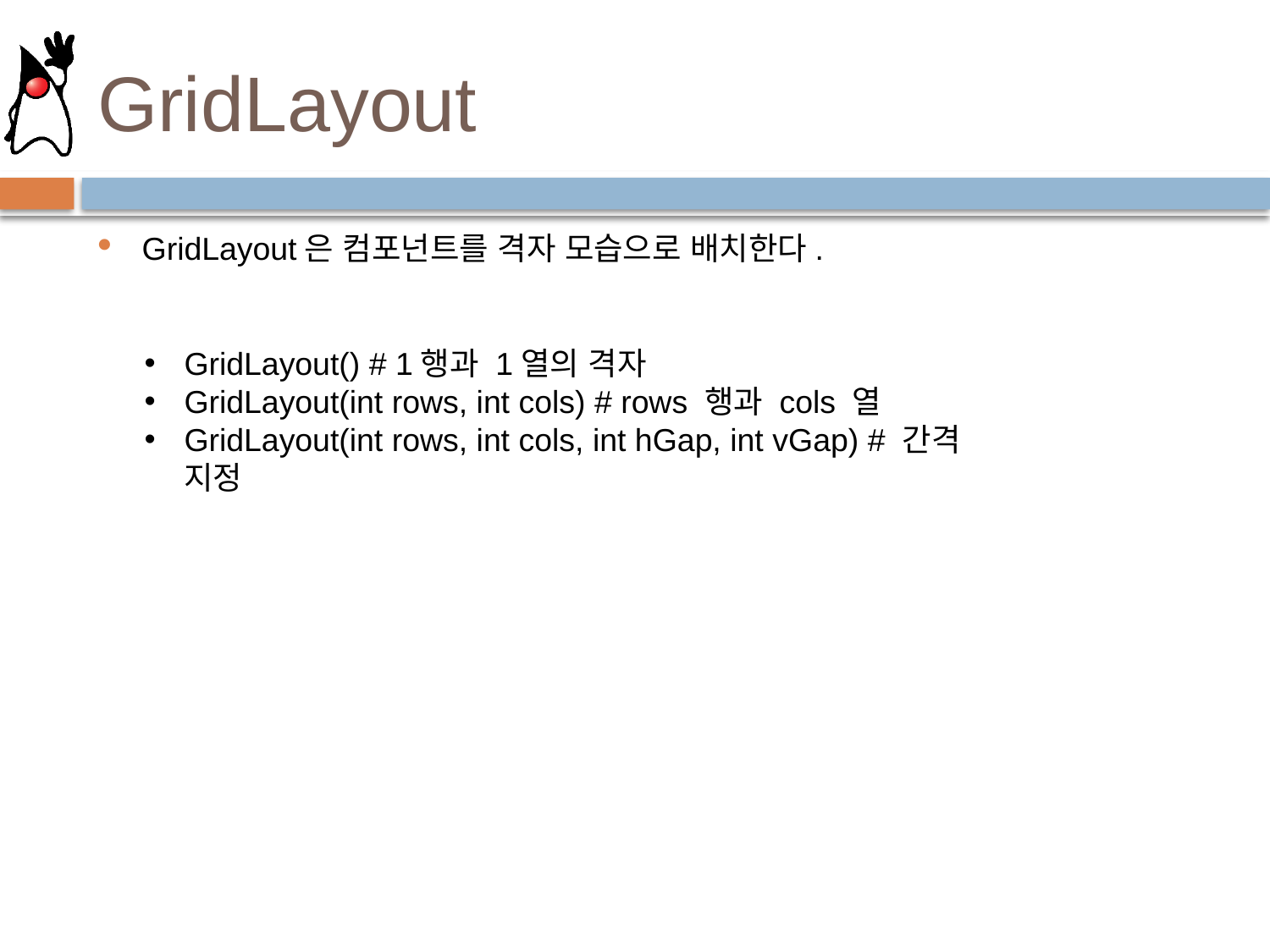

# GridLayout
GridLayout은 컴포넌트를 격자 모습으로 배치한다.

GridLayout() # 1행과 1열의 격자
GridLayout(int rows, int cols) # rows 행과 cols 열
GridLayout(int rows, int cols, int hGap, int vGap) # 간격 지정